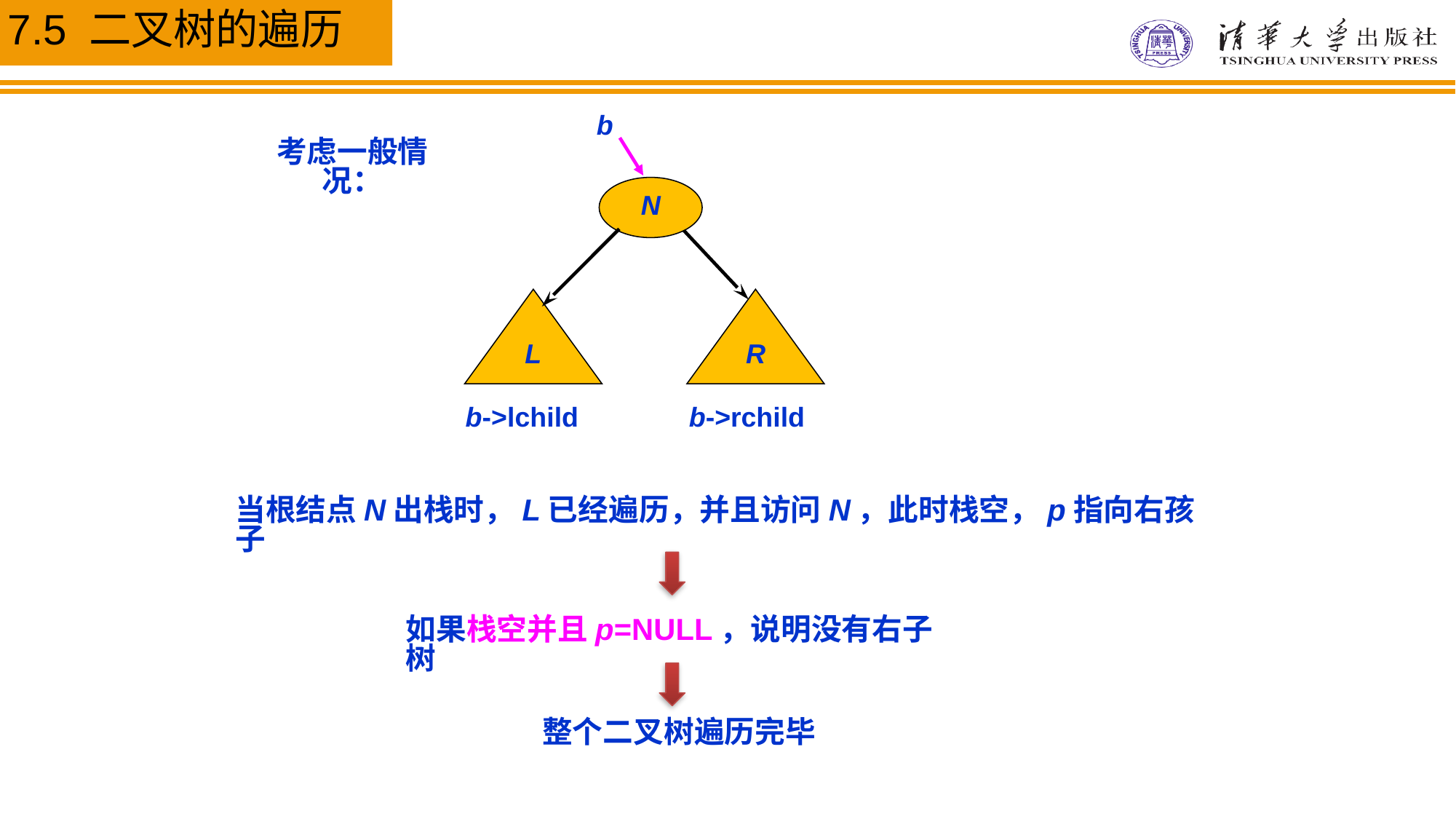

b

N

L
R
b->lchild
b->rchild
考虑一般情况：
当根结点N出栈时，L已经遍历，并且访问N，此时栈空，p指向右孩子

如果栈空并且p=NULL，说明没有右子树

整个二叉树遍历完毕